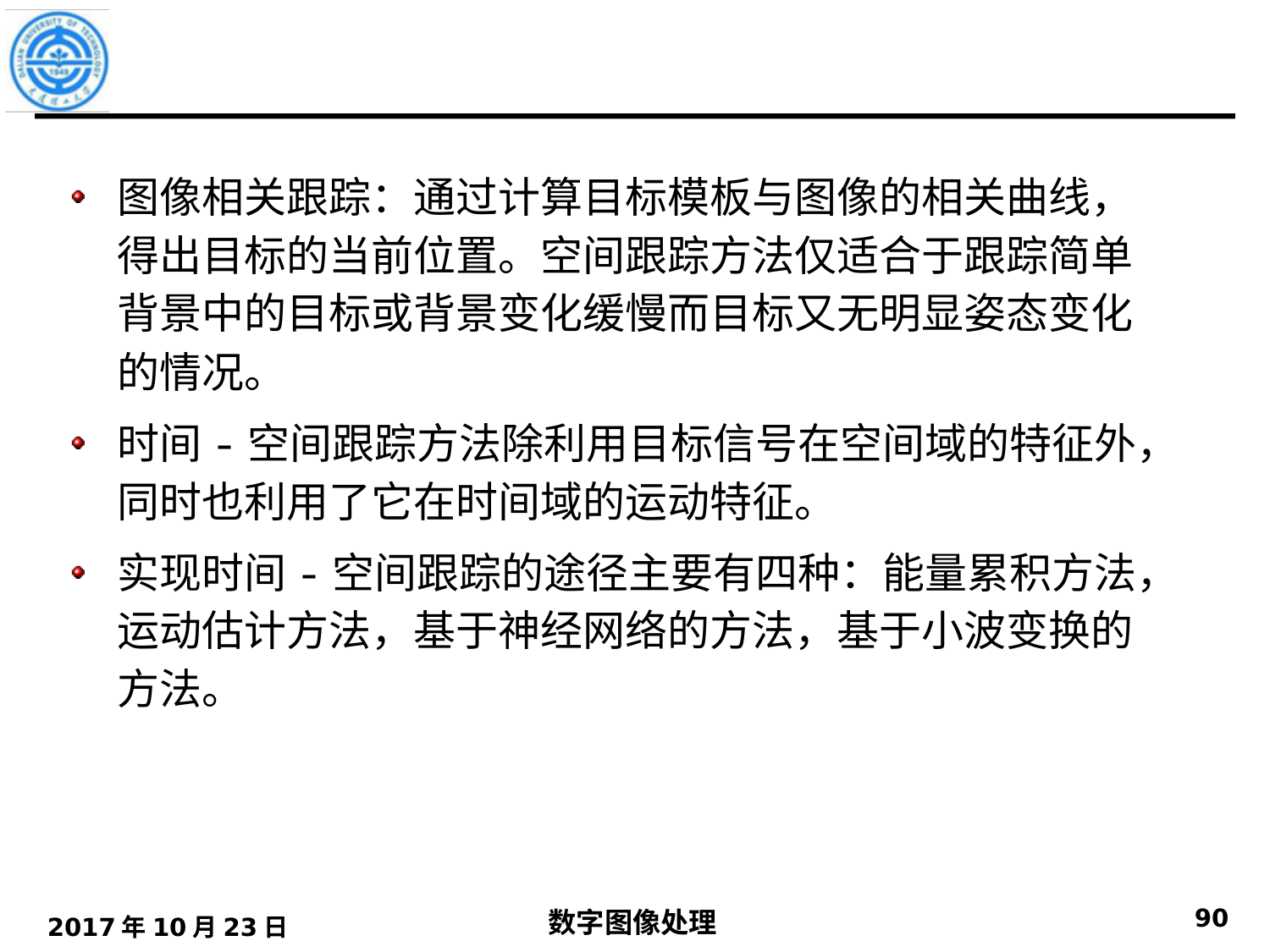

图像相关跟踪：通过计算目标模板与图像的相关曲线，得出目标的当前位置。空间跟踪方法仅适合于跟踪简单背景中的目标或背景变化缓慢而目标又无明显姿态变化的情况。
时间-空间跟踪方法除利用目标信号在空间域的特征外，同时也利用了它在时间域的运动特征。
实现时间-空间跟踪的途径主要有四种：能量累积方法，运动估计方法，基于神经网络的方法，基于小波变换的方法。